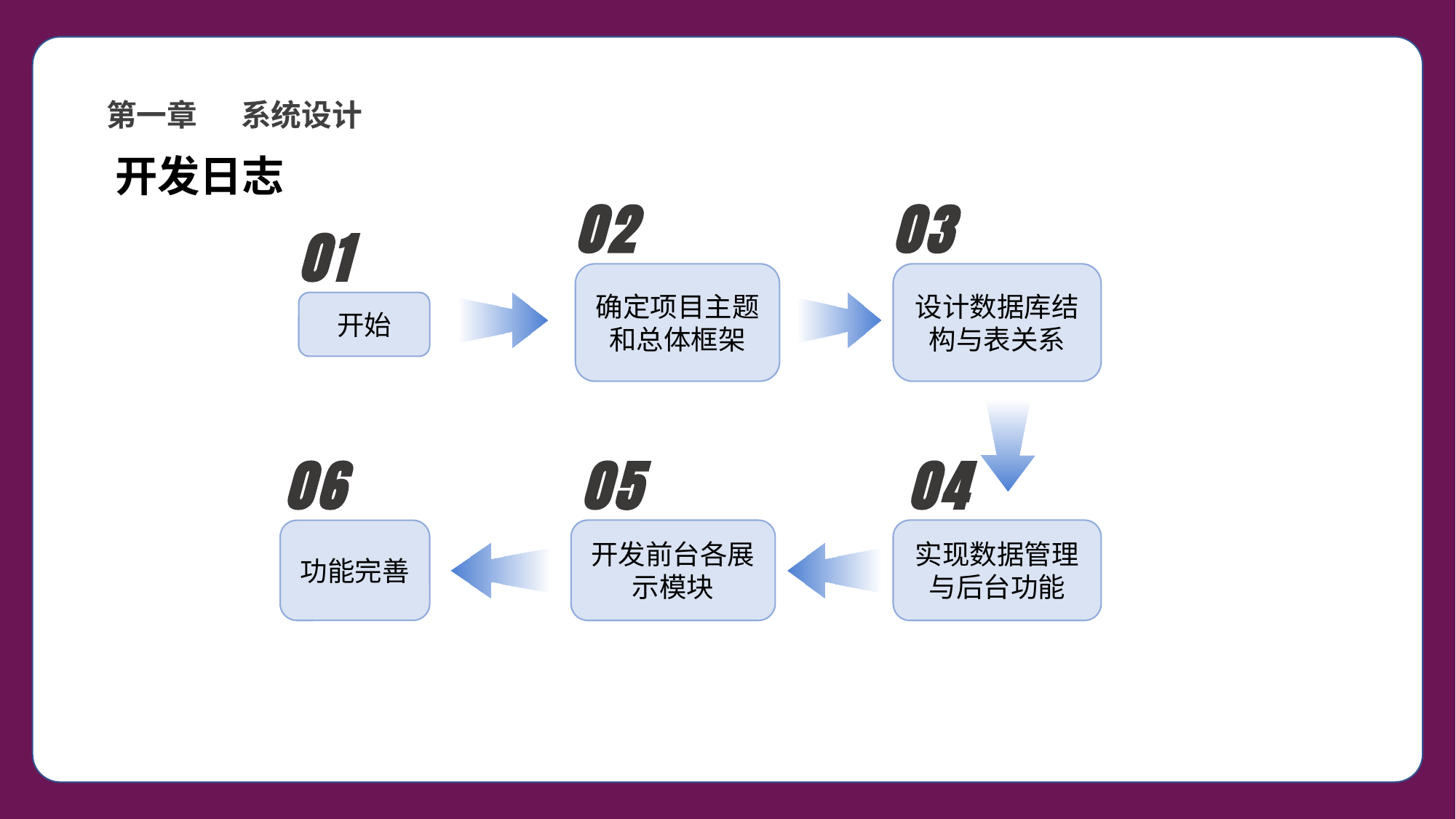

系统整体设计思路
第一章
系统设计
开发日志
02
03
01
确定项目主题和总体框架
设计数据库结构与表关系

开始

06
05
04
实现数据管理与后台功能
开发前台各展示模块
功能完善